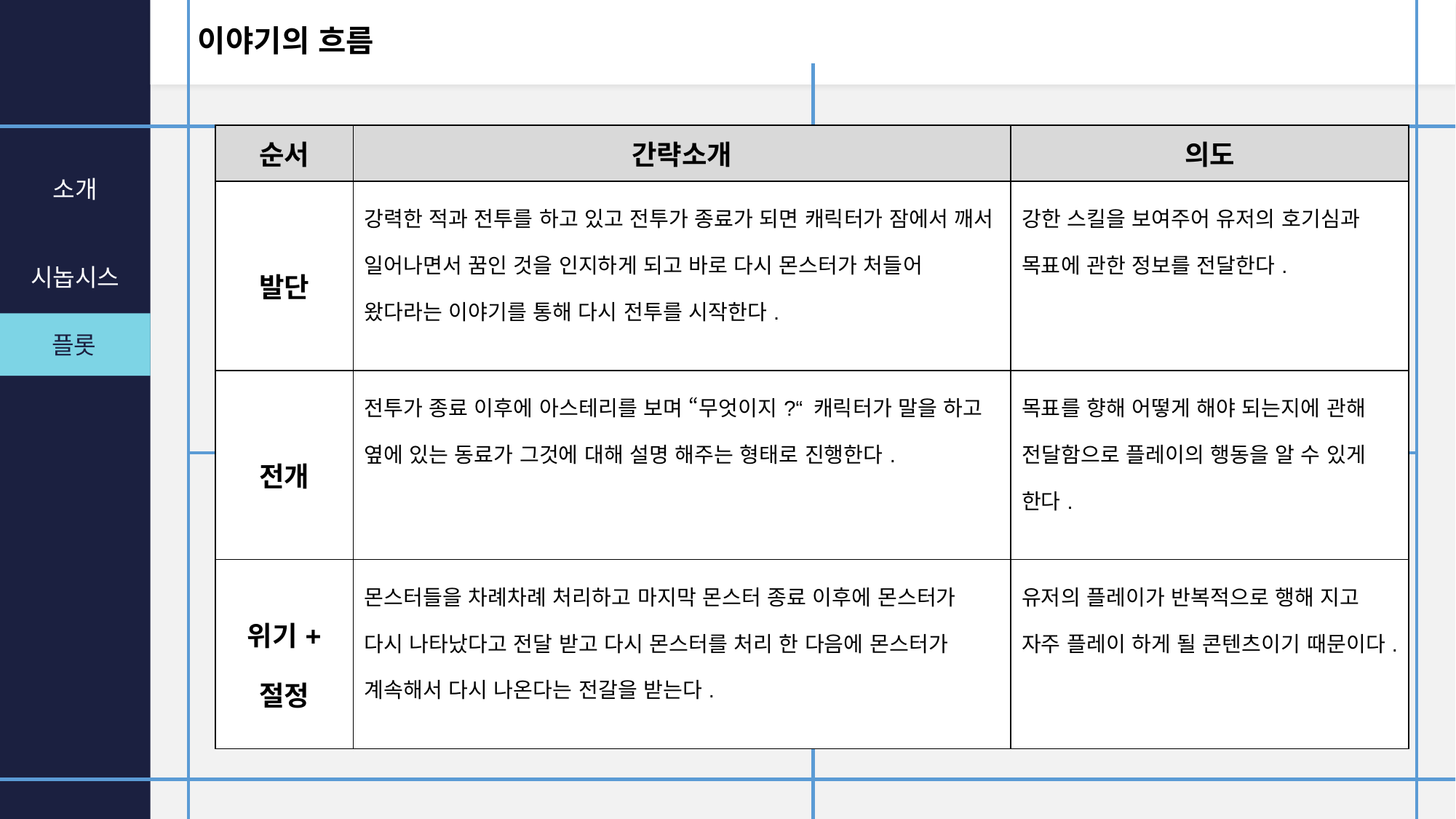

# 이야기의 흐름
| 순서 | 간략소개 | 의도 |
| --- | --- | --- |
| 발단 | 강력한 적과 전투를 하고 있고 전투가 종료가 되면 캐릭터가 잠에서 깨서 일어나면서 꿈인 것을 인지하게 되고 바로 다시 몬스터가 처들어 왔다라는 이야기를 통해 다시 전투를 시작한다. | 강한 스킬을 보여주어 유저의 호기심과 목표에 관한 정보를 전달한다. |
| 전개 | 전투가 종료 이후에 아스테리를 보며 “무엇이지?“ 캐릭터가 말을 하고 옆에 있는 동료가 그것에 대해 설명 해주는 형태로 진행한다. | 목표를 향해 어떻게 해야 되는지에 관해 전달함으로 플레이의 행동을 알 수 있게 한다. |
| 위기+ 절정 | 몬스터들을 차례차례 처리하고 마지막 몬스터 종료 이후에 몬스터가 다시 나타났다고 전달 받고 다시 몬스터를 처리 한 다음에 몬스터가 계속해서 다시 나온다는 전갈을 받는다. | 유저의 플레이가 반복적으로 행해 지고 자주 플레이 하게 될 콘텐츠이기 때문이다. |